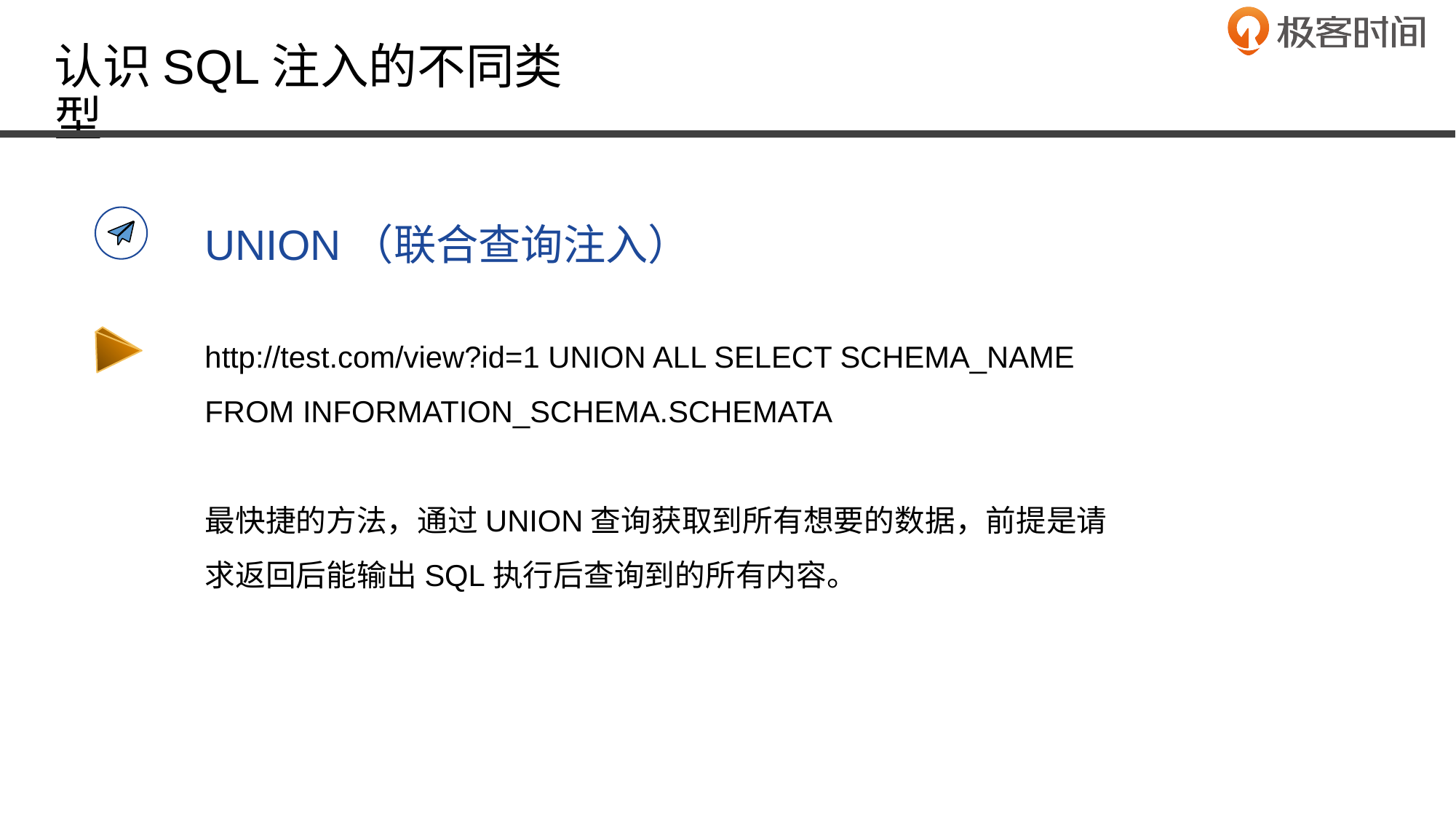

认识SQL注入的不同类型
UNION（联合查询注入）

http://test.com/view?id=1 UNION ALL SELECT SCHEMA_NAME FROM INFORMATION_SCHEMA.SCHEMATA

最快捷的方法，通过UNION查询获取到所有想要的数据，前提是请求返回后能输出SQL执行后查询到的所有内容。